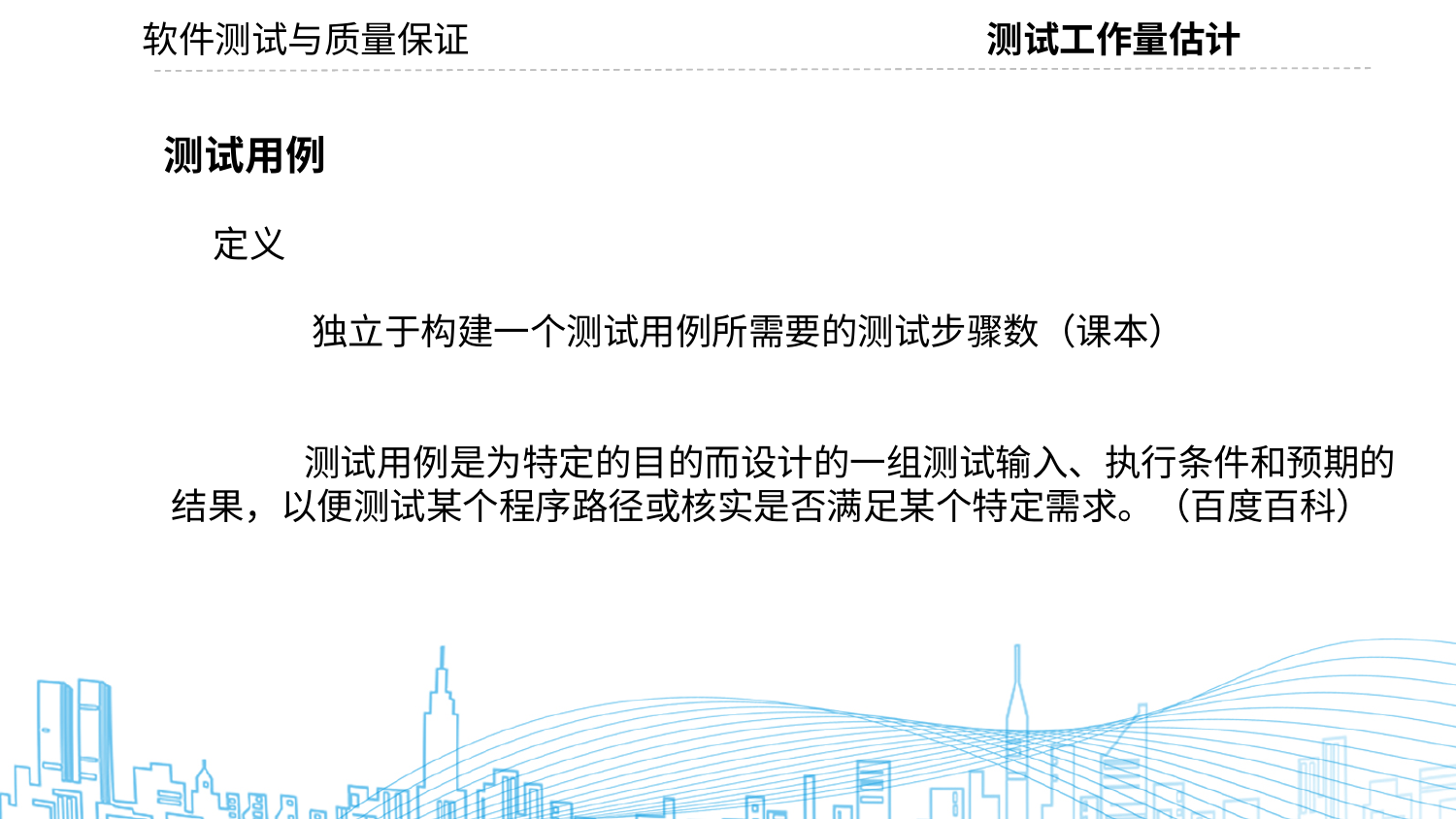

软件测试与质量保证
测试工作量估计
测试用例
    定义

                独立于构建一个测试用例所需要的测试步骤数（课本）

               测试用例是为特定的目的而设计的一组测试输入、执行条件和预期的结果，以便测试某个程序路径或核实是否满足某个特定需求。（百度百科）